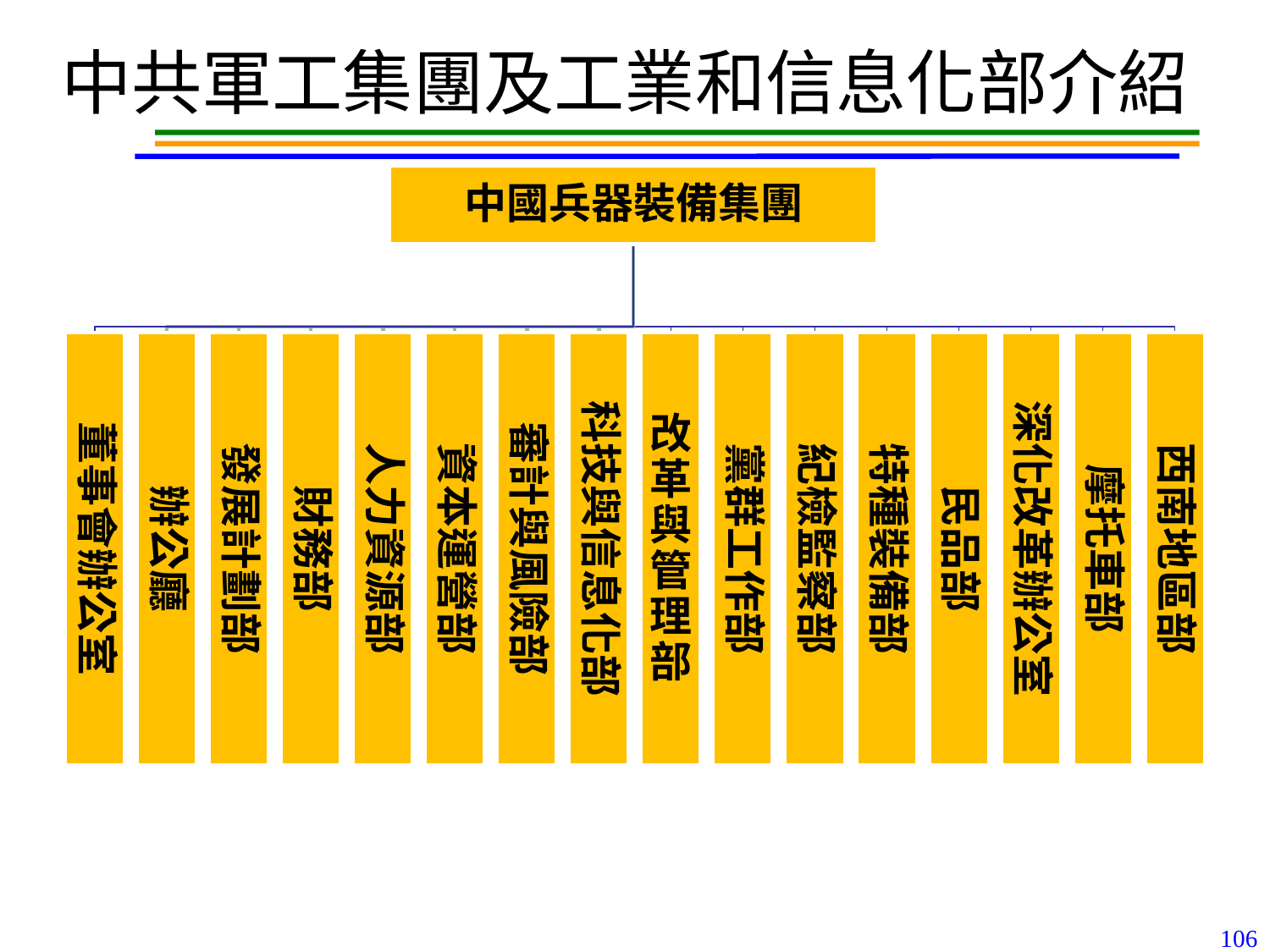

# 中共軍工集團及工業和信息化部介紹
中國兵器裝備集團
董事會辦公室
辦公廳
發展計劃部
財務部
人力資源部
資本運營部
審計與風險部
科技與信息化部
改革與管理部
黨群工作部
紀檢監察部
特種裝備部
民品部
深化改革辦公室
摩托車部
西南地區部
106